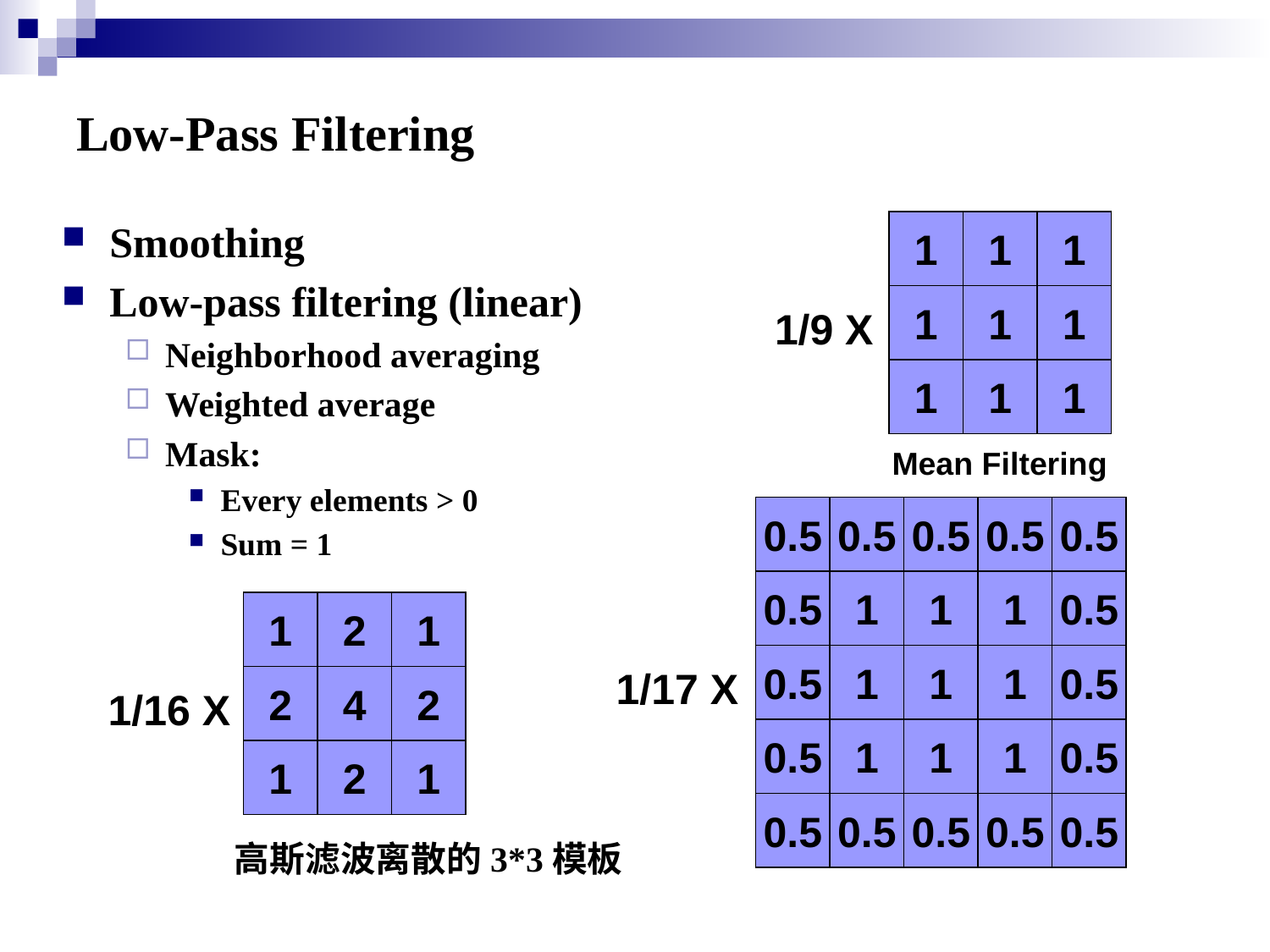

# Low-Pass Filtering
Smoothing
Low-pass filtering (linear)
Neighborhood averaging
Weighted average
Mask:
Every elements > 0
Sum = 1
1
1
1
1
1
1
1
1
1
1/9 X
Mean Filtering
0.5
0.5
0.5
0.5
0.5
0.5
1
1
1
0.5
0.5
1
1
1
0.5
0.5
1
1
1
0.5
0.5
0.5
0.5
0.5
0.5
1/17 X
1
2
1
2
4
2
1/16 X
1
2
1
高斯滤波离散的3*3模板